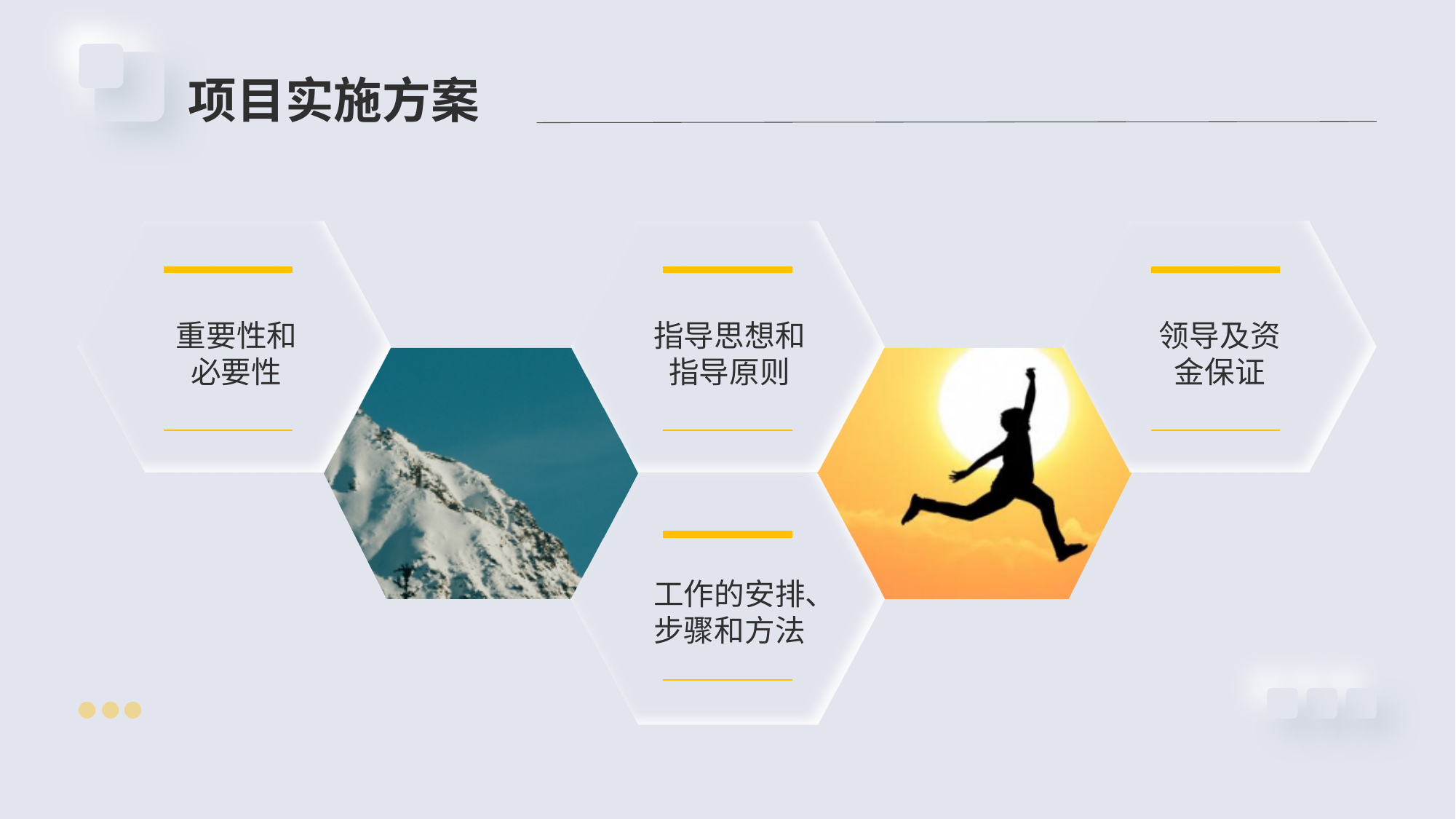

项目实施方案

重要性和必要性

指导思想和指导原则

领导及资金保证

工作的安排、步骤和方法